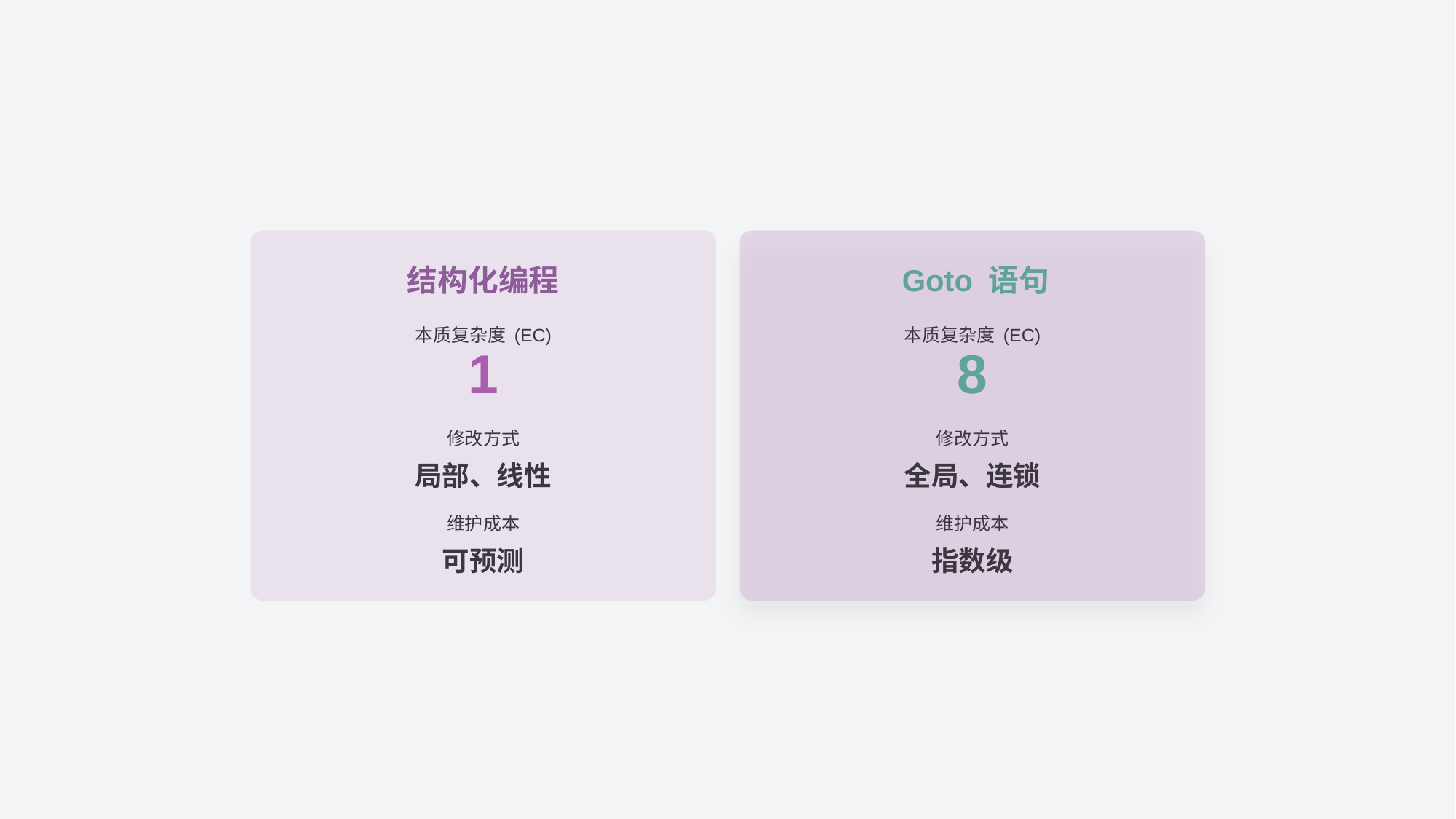

结构化编程
Goto 语句
本质复杂度 (EC)
本质复杂度 (EC)
1
8
修改方式
修改方式
局部、线性
全局、连锁
维护成本
维护成本
可预测
指数级